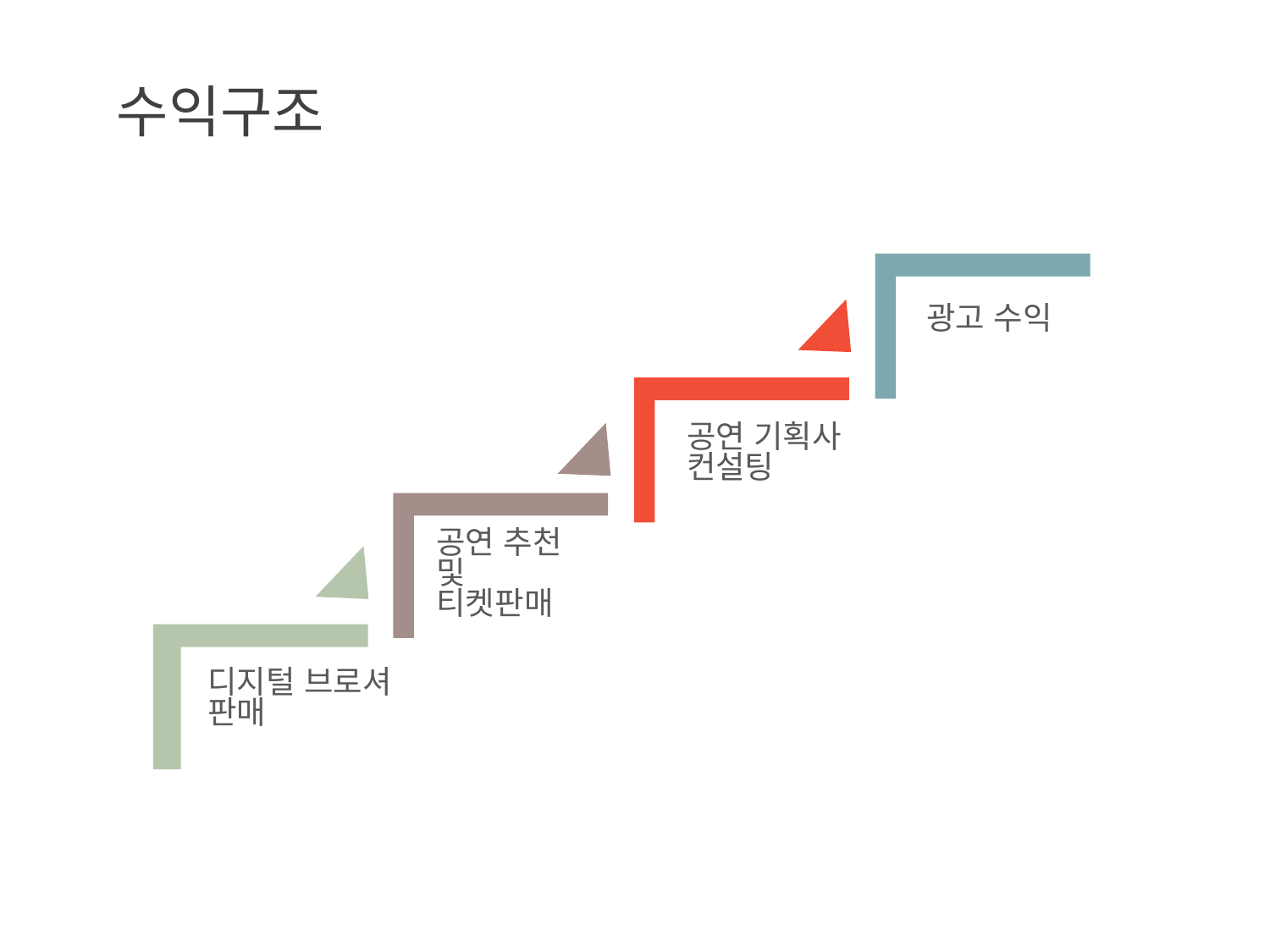

수익구조

광고 수익

공연 기획사
컨설팅

공연 추천
및
티켓판매

디지털 브로셔 판매